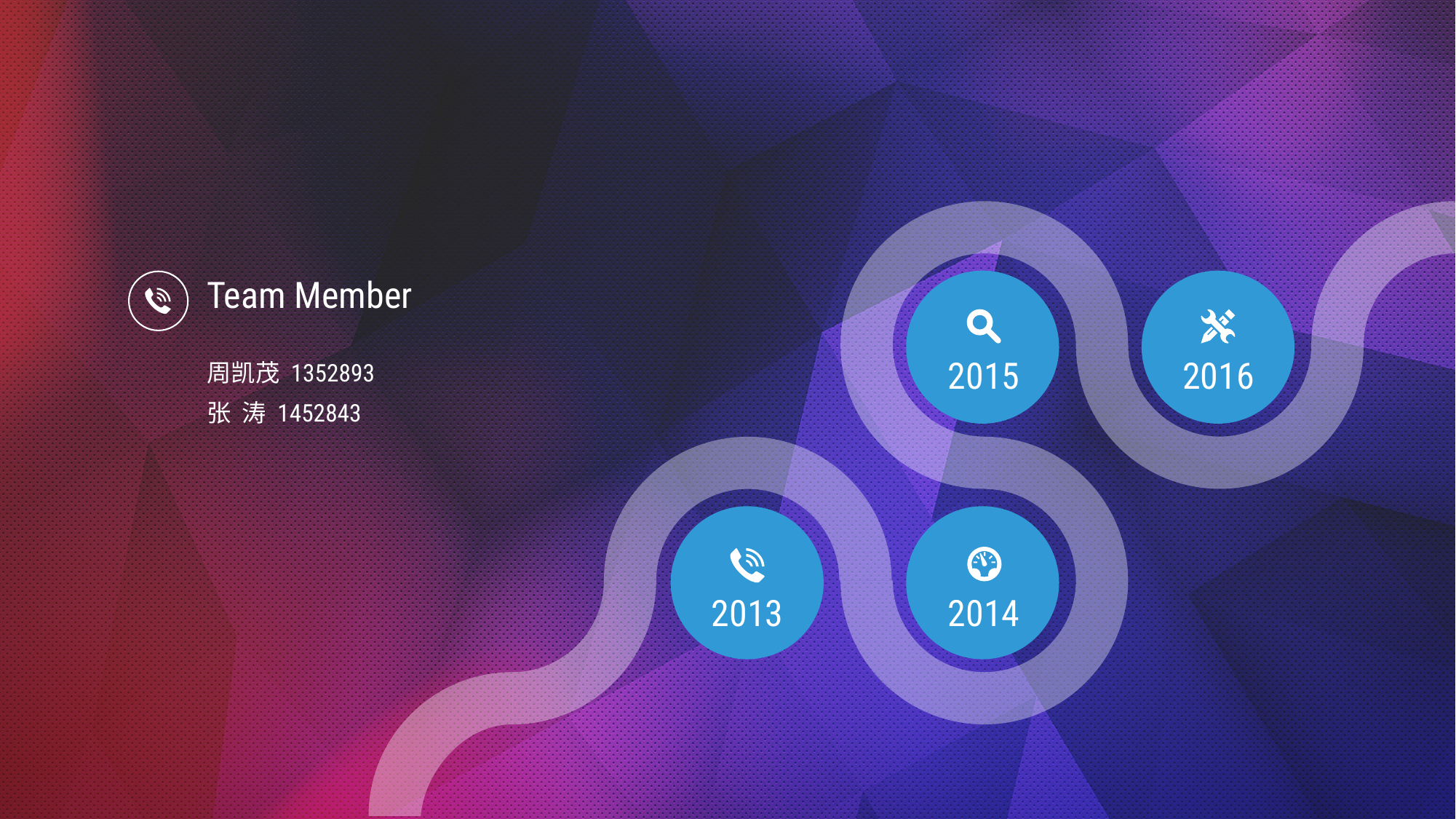

Team Member
周凯茂 1352893
张  涛 1452843

2015
2016

2013
2014